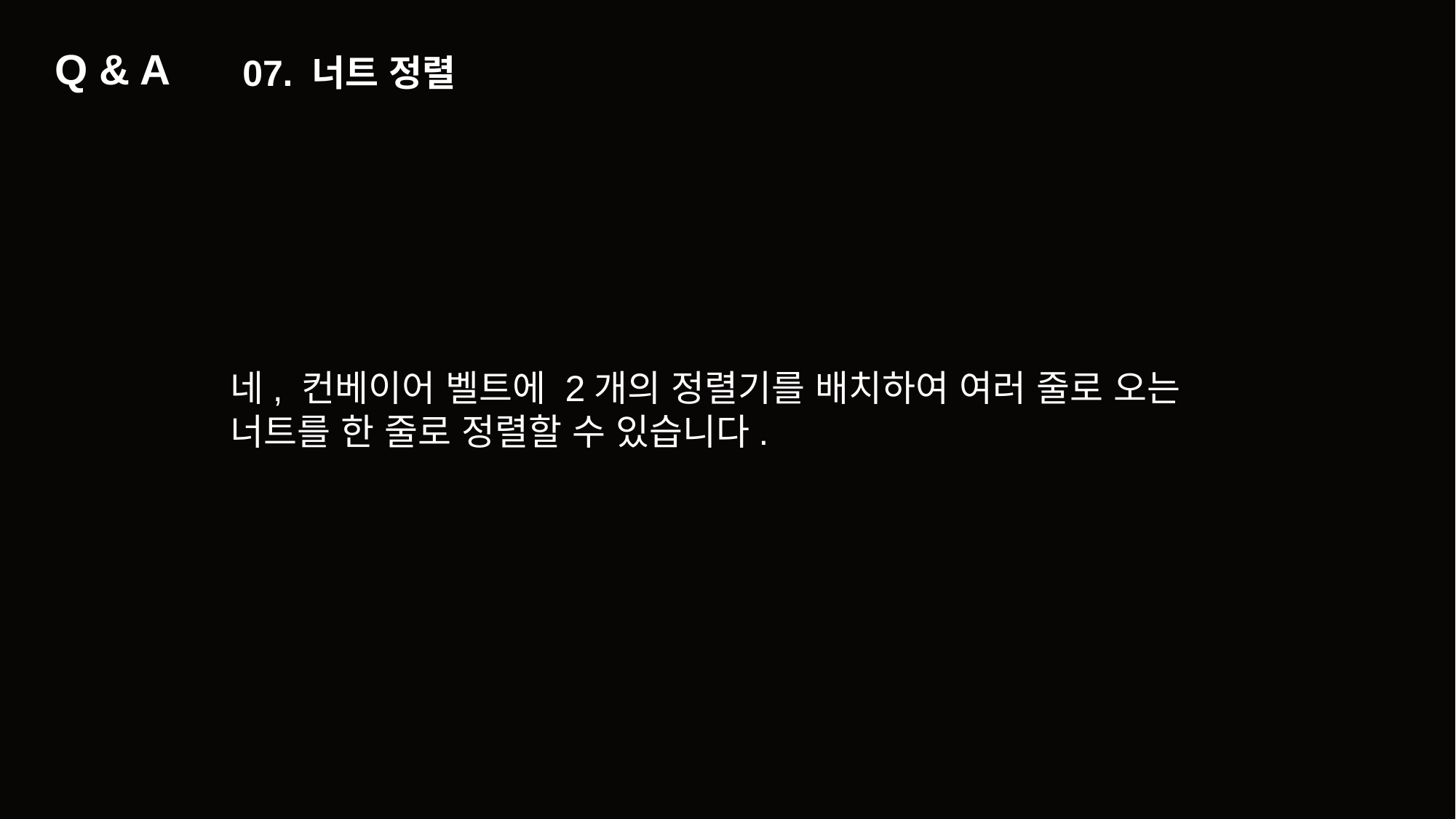

Q & A
07. 너트 정렬
네, 컨베이어 벨트에 2개의 정렬기를 배치하여 여러 줄로 오는 너트를 한 줄로 정렬할 수 있습니다.